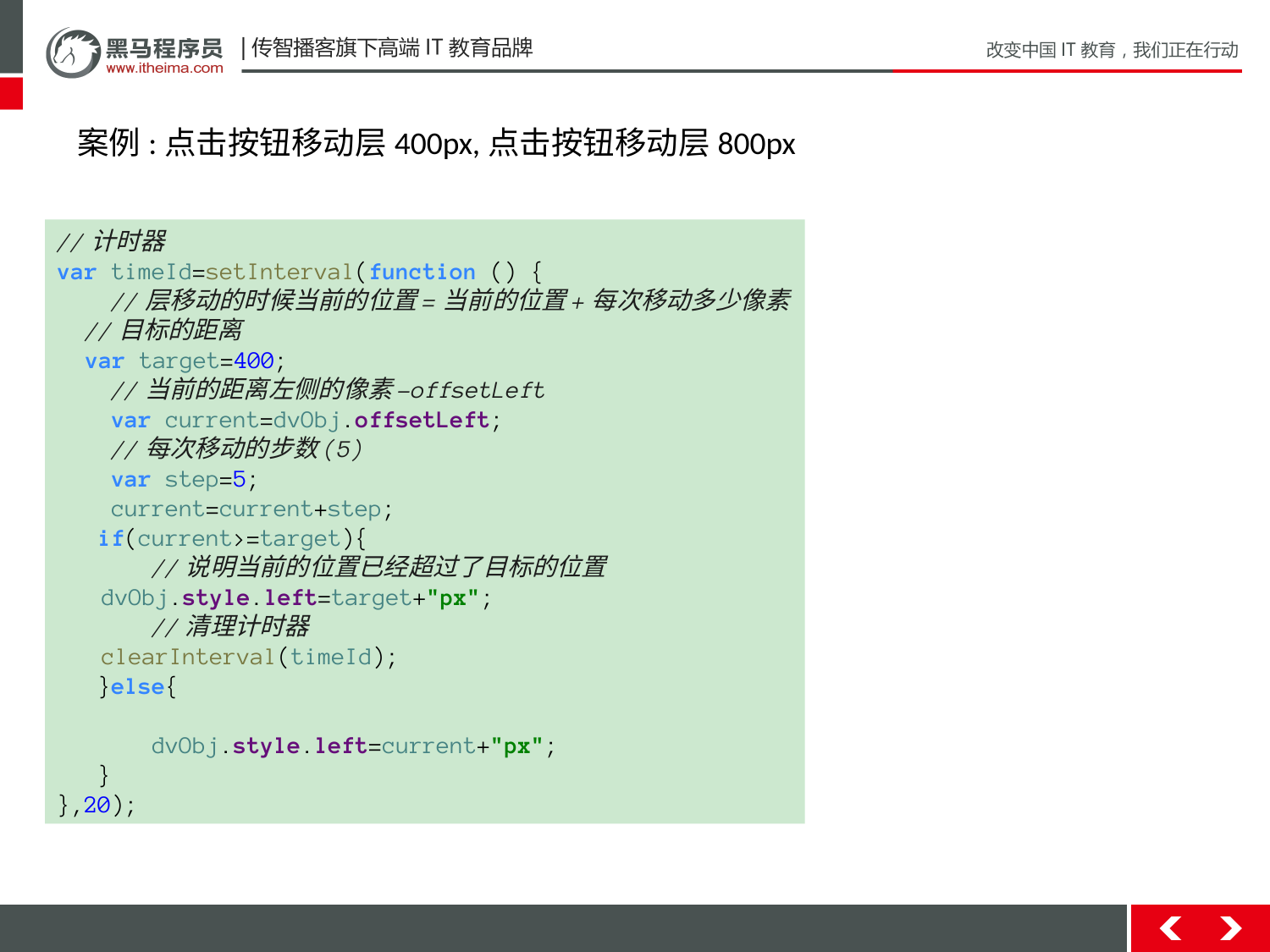

案例:点击按钮移动层400px,点击按钮移动层800px
//计时器
var timeId=setInterval(function () {
    //层移动的时候当前的位置=当前的位置+每次移动多少像素
    //目标的距离
    var target=400;
    //当前的距离左侧的像素-offsetLeft
    var current=dvObj.offsetLeft;
    //每次移动的步数(5)
    var step=5;
    current=current+step;
   if(current>=target){
       //说明当前的位置已经超过了目标的位置
       dvObj.style.left=target+"px";
       //清理计时器
       clearInterval(timeId);
   }else{
       dvObj.style.left=current+"px";
   }
},20);